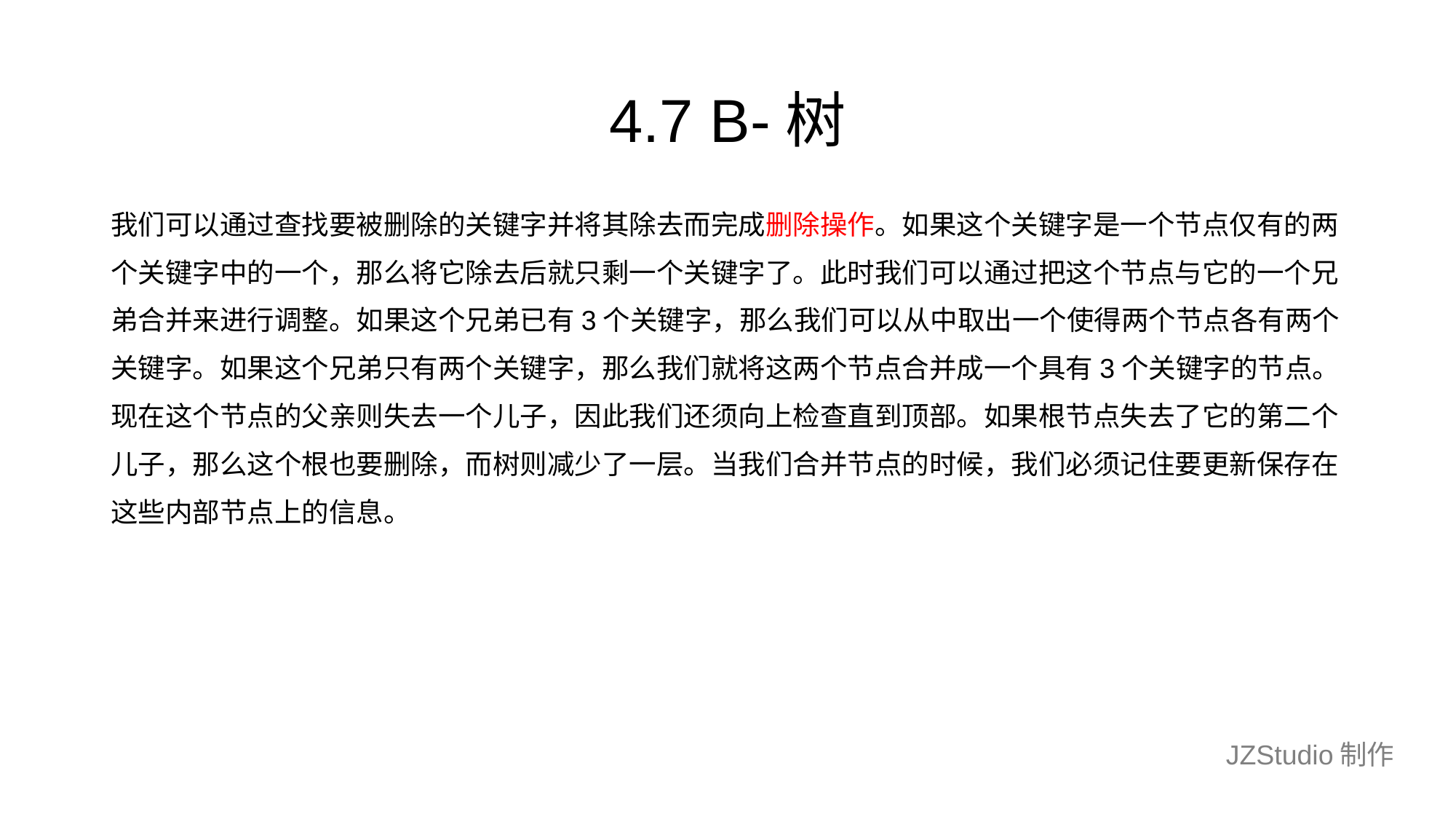

# 4.7 B-树
我们可以通过查找要被删除的关键字并将其除去而完成删除操作。如果这个关键字是一个节点仅有的两
个关键字中的一个，那么将它除去后就只剩一个关键字了。此时我们可以通过把这个节点与它的一个兄
弟合并来进行调整。如果这个兄弟已有3个关键字，那么我们可以从中取出一个使得两个节点各有两个
关键字。如果这个兄弟只有两个关键字，那么我们就将这两个节点合并成一个具有3个关键字的节点。
现在这个节点的父亲则失去一个儿子，因此我们还须向上检查直到顶部。如果根节点失去了它的第二个
儿子，那么这个根也要删除，而树则减少了一层。当我们合并节点的时候，我们必须记住要更新保存在
这些内部节点上的信息。